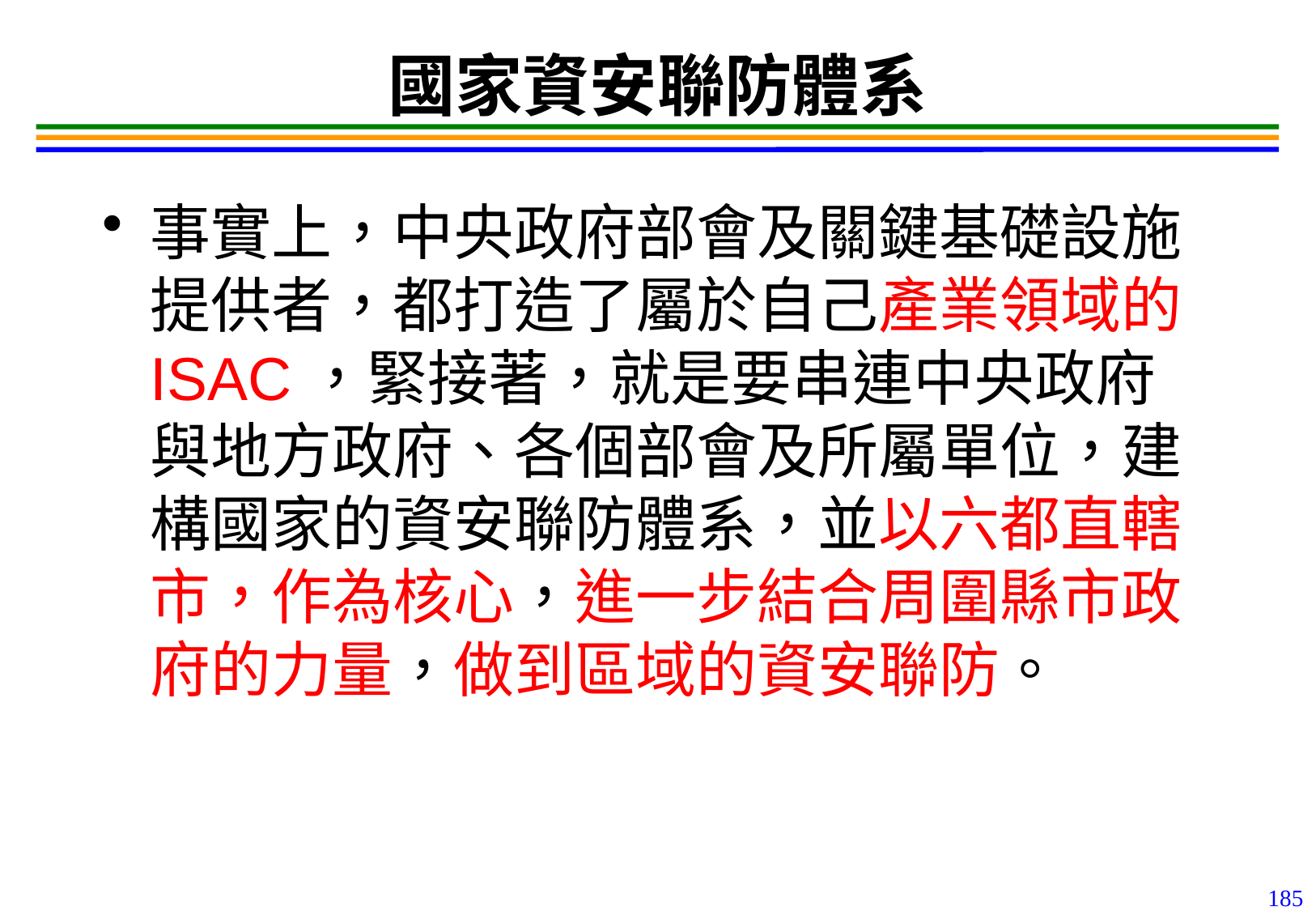

185
# 國家資安聯防體系
事實上，中央政府部會及關鍵基礎設施提供者，都打造了屬於自己產業領域的ISAC，緊接著，就是要串連中央政府與地方政府、各個部會及所屬單位，建構國家的資安聯防體系，並以六都直轄市，作為核心，進一步結合周圍縣市政府的力量，做到區域的資安聯防。